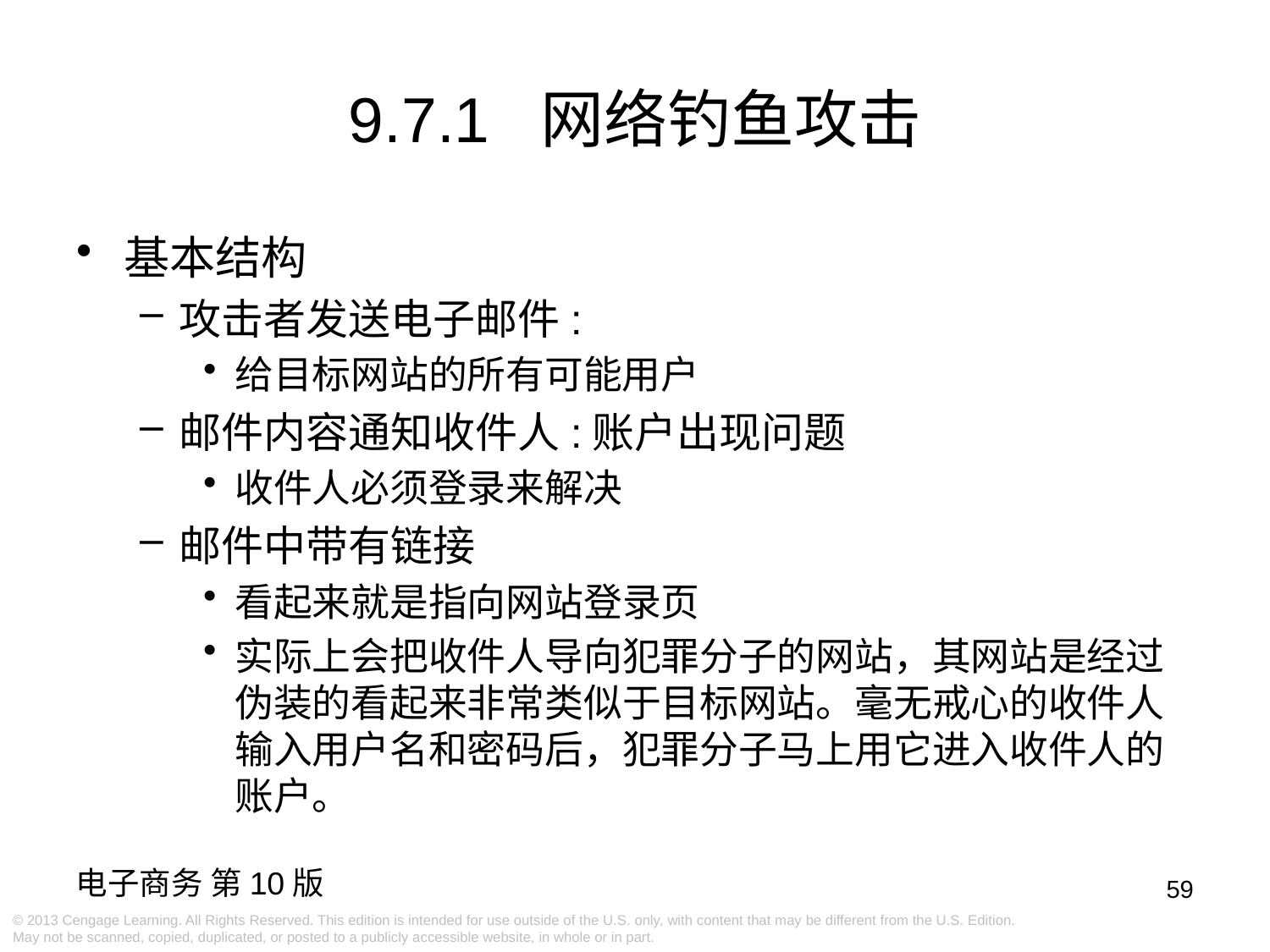

# 9.7.1  网络钓鱼攻击
基本结构
攻击者发送电子邮件:
给目标网站的所有可能用户
邮件内容通知收件人:账户出现问题
收件人必须登录来解决
邮件中带有链接
看起来就是指向网站登录页
实际上会把收件人导向犯罪分子的网站，其网站是经过伪装的看起来非常类似于目标网站。毫无戒心的收件人输入用户名和密码后，犯罪分子马上用它进入收件人的账户。

59